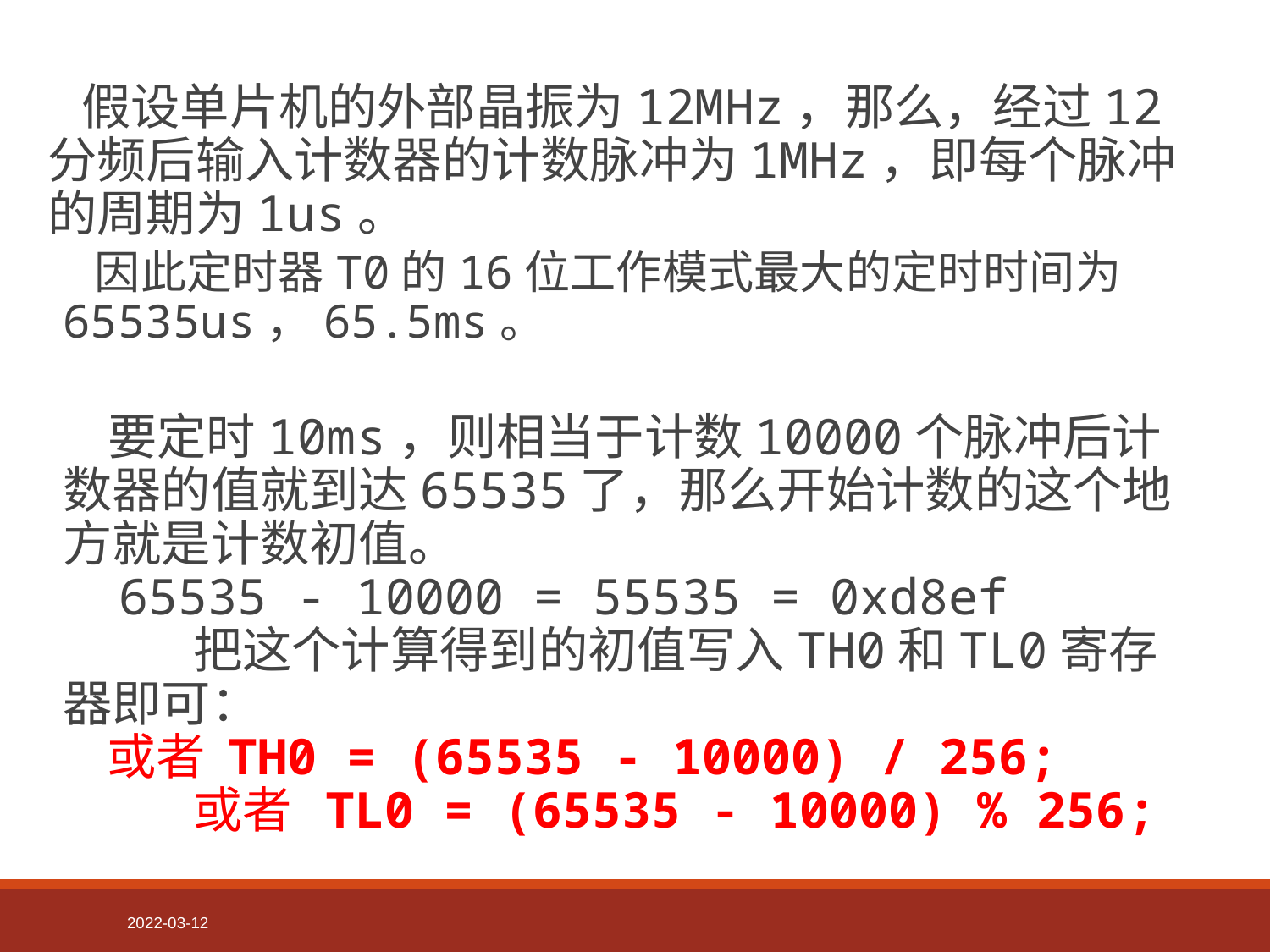

假设单片机的外部晶振为12MHz，那么，经过12分频后输入计数器的计数脉冲为1MHz，即每个脉冲的周期为1us。
  因此定时器T0的16位工作模式最大的定时时间为65535us，65.5ms。
   要定时10ms，则相当于计数10000个脉冲后计数器的值就到达65535了，那么开始计数的这个地方就是计数初值。
    65535 - 10000 = 55535 = 0xd8ef
    把这个计算得到的初值写入TH0和TL0寄存器即可：
    或者 TH0 = (65535 - 10000) / 256;
    或者  TL0 = (65535 - 10000) % 256;
2022-03-12